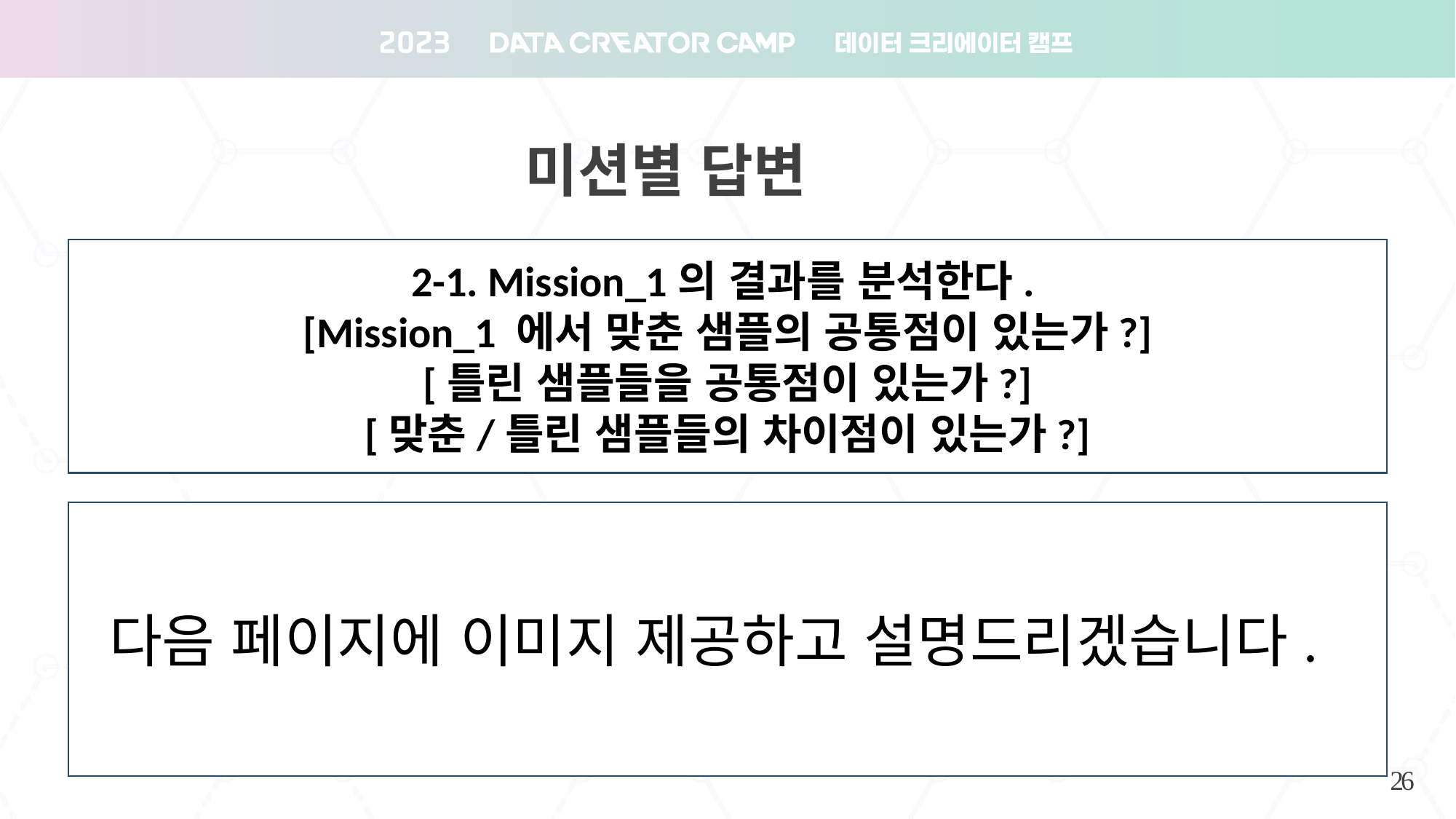

미션별 답변

2-1. Mission_1의 결과를 분석한다.
[Mission_1 에서 맞춘 샘플의 공통점이 있는가?]
[틀린 샘플들을 공통점이 있는가?]
[맞춘/틀린 샘플들의 차이점이 있는가?]

 다음 페이지에 이미지 제공하고 설명드리겠습니다.
26